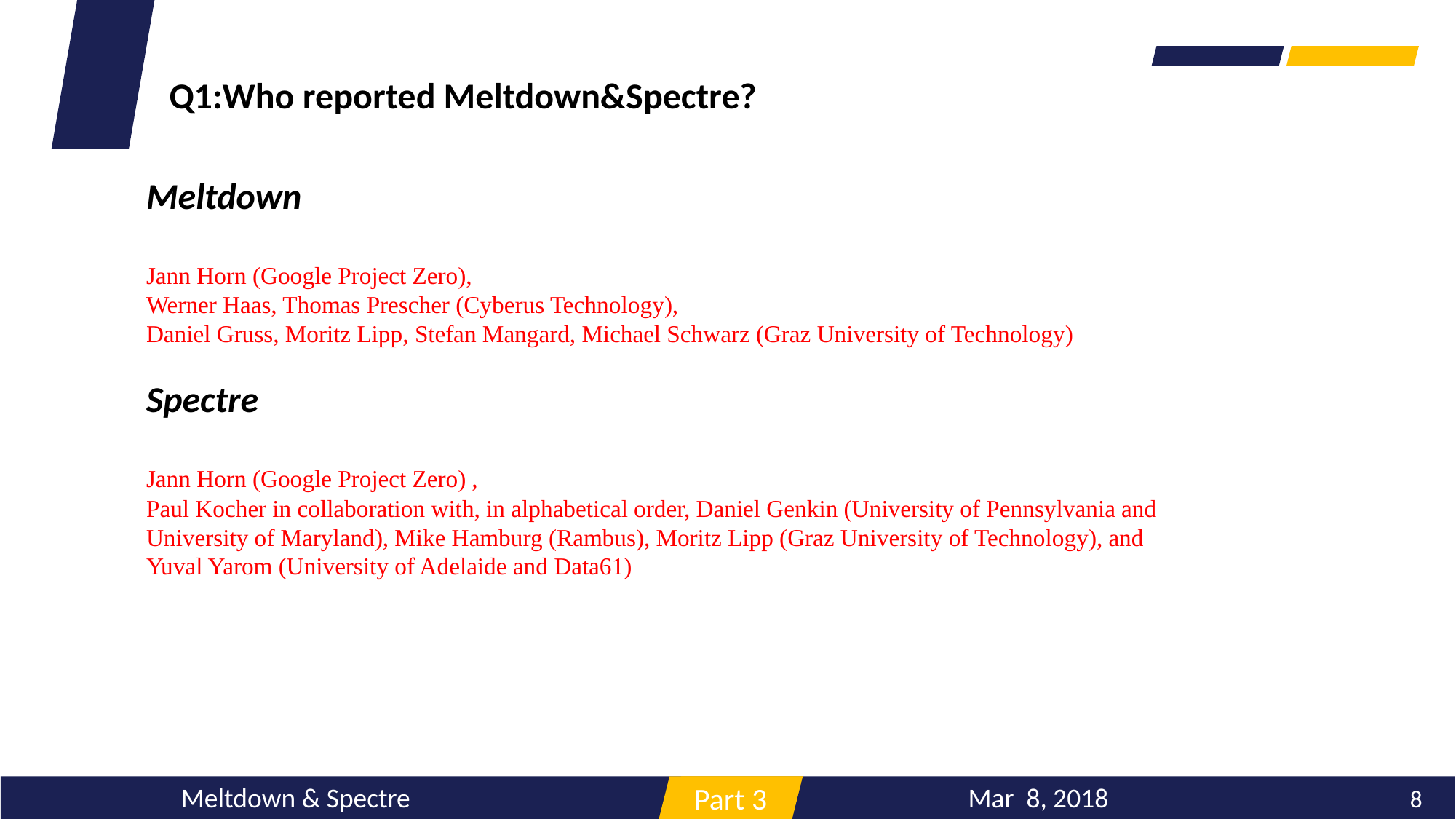

Q1:Who reported Meltdown&Spectre?
Meltdown

Jann Horn (Google Project Zero),
Werner Haas, Thomas Prescher (Cyberus Technology),
Daniel Gruss, Moritz Lipp, Stefan Mangard, Michael Schwarz (Graz University of Technology)

Spectre

Jann Horn (Google Project Zero) ,
Paul Kocher in collaboration with, in alphabetical order, Daniel Genkin (University of Pennsylvania and University of Maryland), Mike Hamburg (Rambus), Moritz Lipp (Graz University of Technology), and Yuval Yarom (University of Adelaide and Data61)

海量数据
Mar  8, 2018
Meltdown & Spectre
8

Part 3